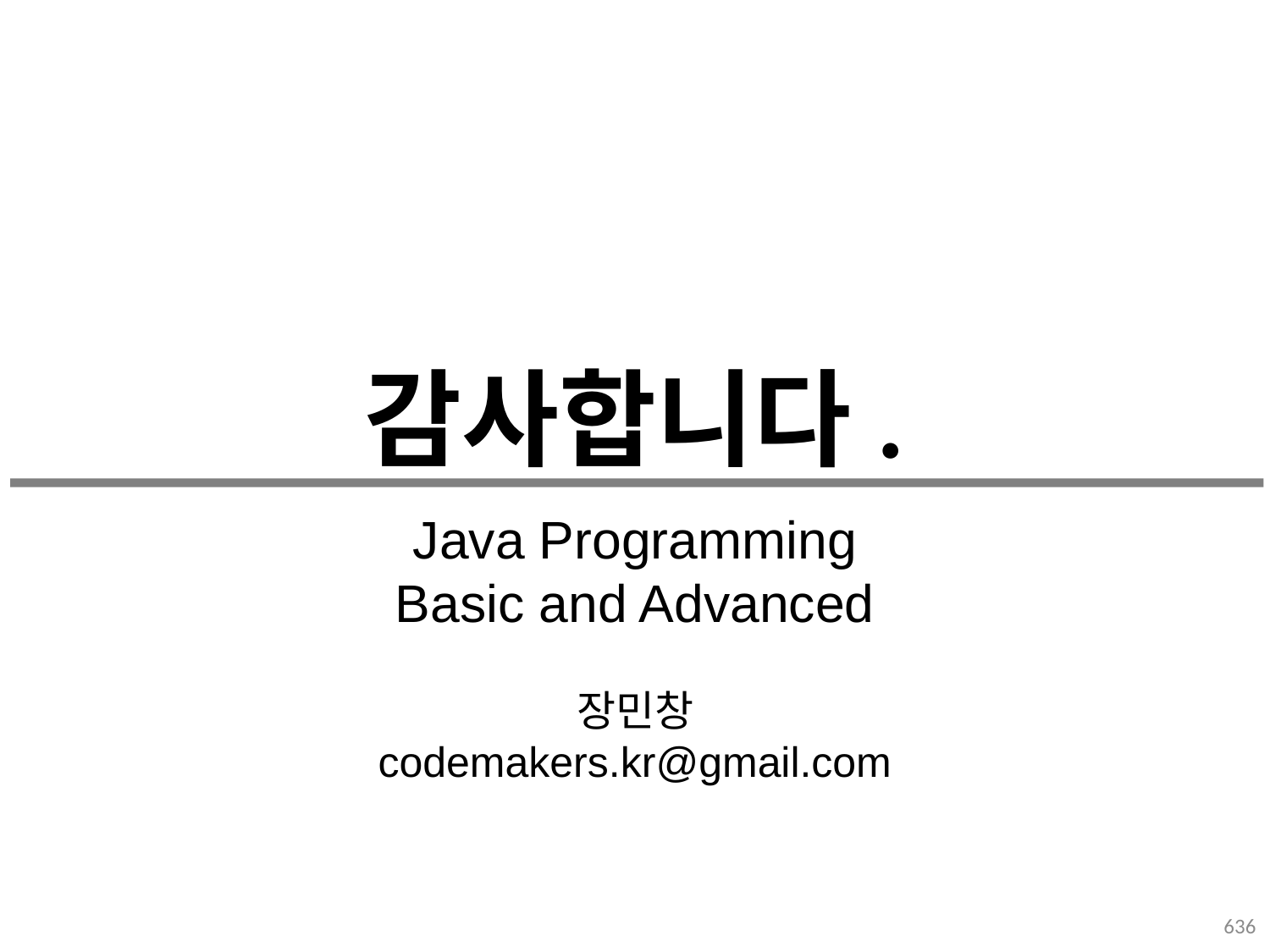

# 감사합니다.

Java Programming
Basic and Advanced

장민창
codemakers.kr@gmail.com
636